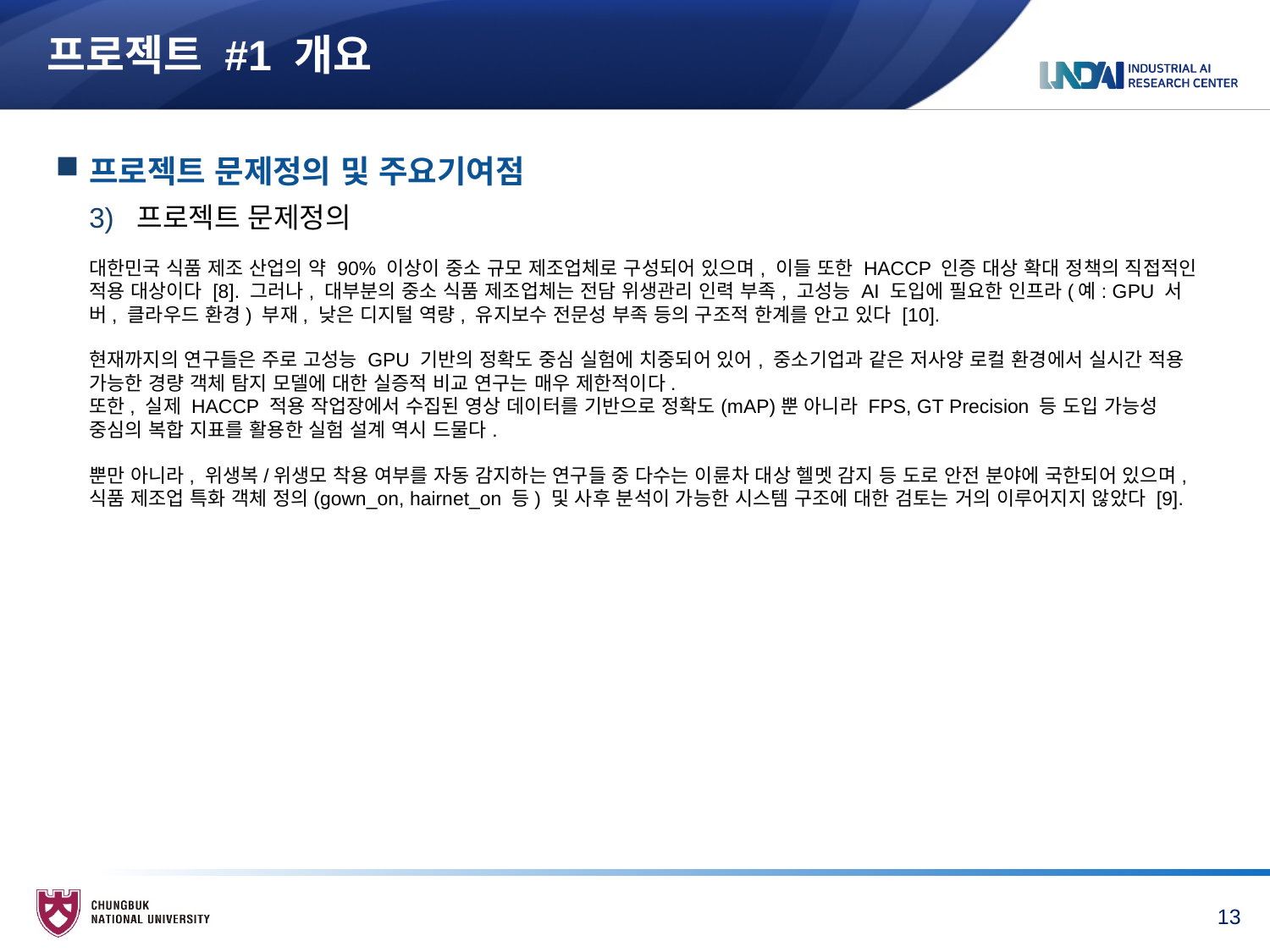

# 프로젝트 #1 개요
프로젝트 문제정의 및 주요기여점
프로젝트 문제정의
	대한민국 식품 제조 산업의 약 90% 이상이 중소 규모 제조업체로 구성되어 있으며, 이들 또한 HACCP 인증 대상 확대 정책의 직접적인 적용 대상이다 [8]. 그러나, 대부분의 중소 식품 제조업체는 전담 위생관리 인력 부족, 고성능 AI 도입에 필요한 인프라(예: GPU 서버, 클라우드 환경) 부재, 낮은 디지털 역량, 유지보수 전문성 부족 등의 구조적 한계를 안고 있다 [10].
	현재까지의 연구들은 주로 고성능 GPU 기반의 정확도 중심 실험에 치중되어 있어, 중소기업과 같은 저사양 로컬 환경에서 실시간 적용 가능한 경량 객체 탐지 모델에 대한 실증적 비교 연구는 매우 제한적이다.
또한, 실제 HACCP 적용 작업장에서 수집된 영상 데이터를 기반으로 정확도(mAP)뿐 아니라 FPS, GT Precision 등 도입 가능성 중심의 복합 지표를 활용한 실험 설계 역시 드물다.
	뿐만 아니라, 위생복/위생모 착용 여부를 자동 감지하는 연구들 중 다수는 이륜차 대상 헬멧 감지 등 도로 안전 분야에 국한되어 있으며, 식품 제조업 특화 객체 정의(gown_on, hairnet_on 등) 및 사후 분석이 가능한 시스템 구조에 대한 검토는 거의 이루어지지 않았다 [9].